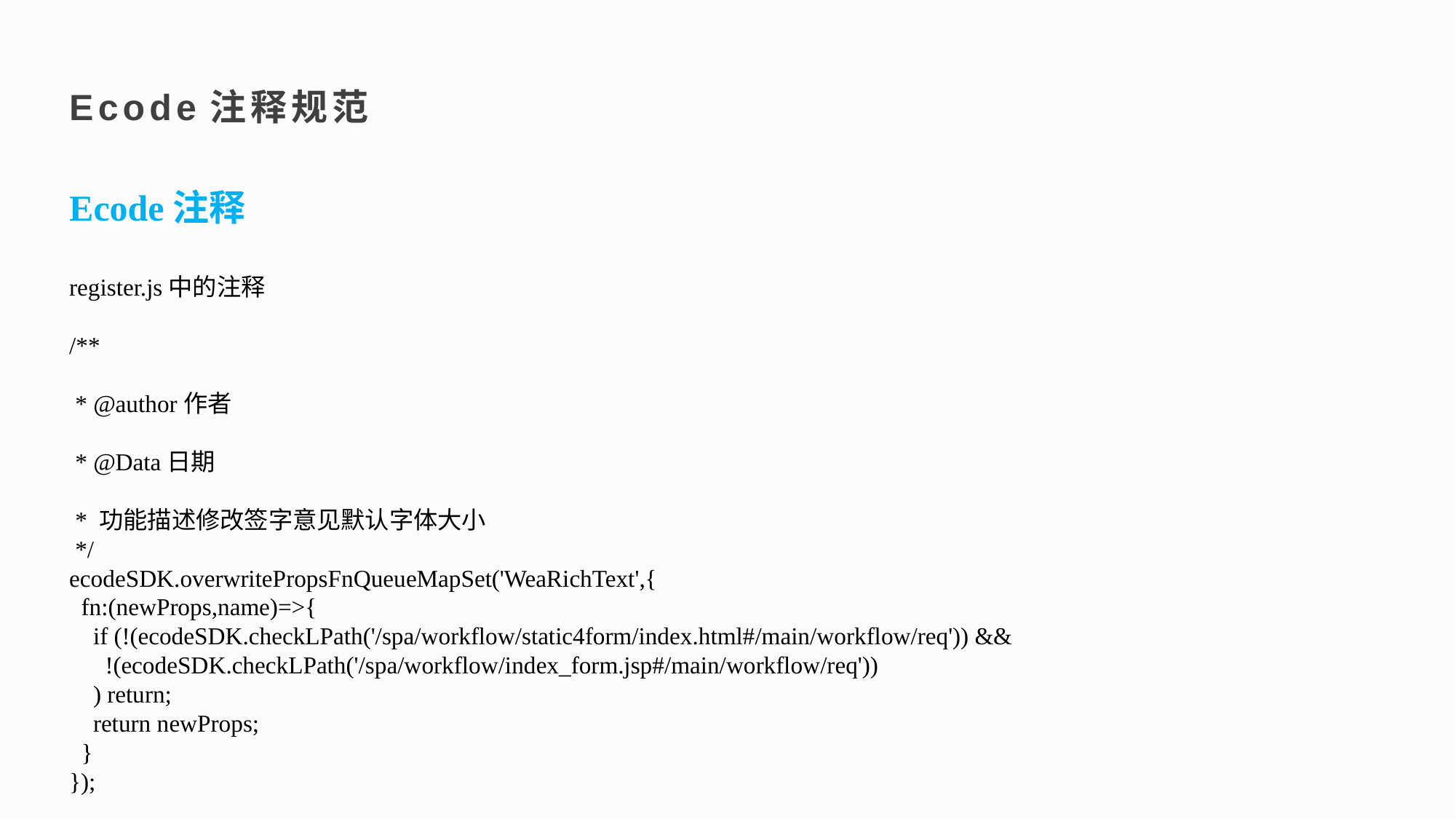

Ecode注释规范
Ecode注释

register.js中的注释

/**

 * @author作者

 * @Data日期

 * 功能描述修改签字意见默认字体大小
 */
ecodeSDK.overwritePropsFnQueueMapSet('WeaRichText',{
  fn:(newProps,name)=>{
    if (!(ecodeSDK.checkLPath('/spa/workflow/static4form/index.html#/main/workflow/req')) &&
      !(ecodeSDK.checkLPath('/spa/workflow/index_form.jsp#/main/workflow/req'))
    ) return;
    return newProps;
  }
});